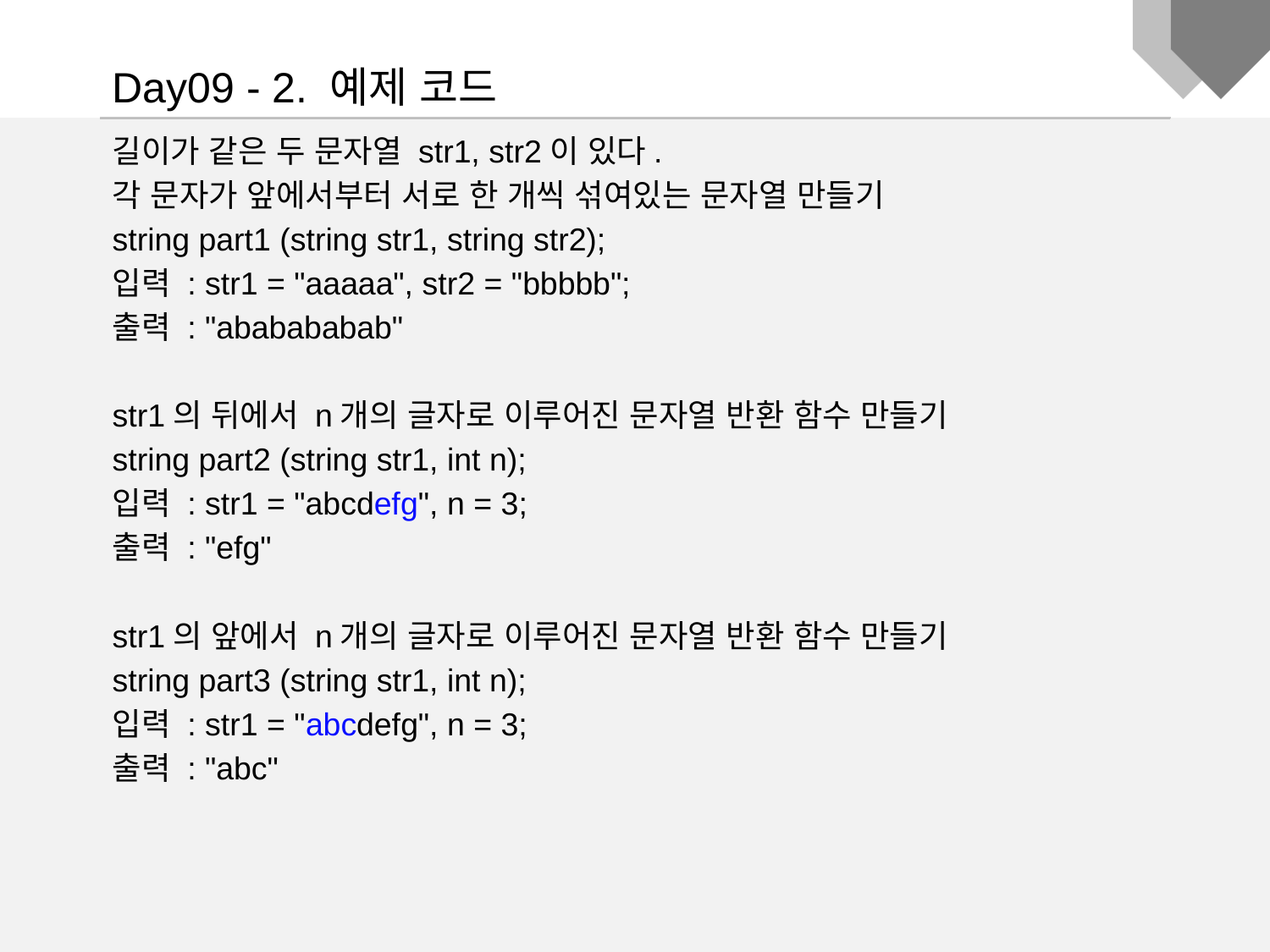

Day09 - 2. 예제 코드
길이가 같은 두 문자열 str1, str2이 있다.
각 문자가 앞에서부터 서로 한 개씩 섞여있는 문자열 만들기
string part1 (string str1, string str2);
입력 : str1 = "aaaaa", str2 = "bbbbb";
출력 : "ababababab"

str1의 뒤에서 n개의 글자로 이루어진 문자열 반환 함수 만들기
string part2 (string str1, int n);
입력 : str1 = "abcdefg", n = 3;
출력 : "efg"

str1의 앞에서 n개의 글자로 이루어진 문자열 반환 함수 만들기
string part3 (string str1, int n);
입력 : str1 = "abcdefg", n = 3;
출력 : "abc"